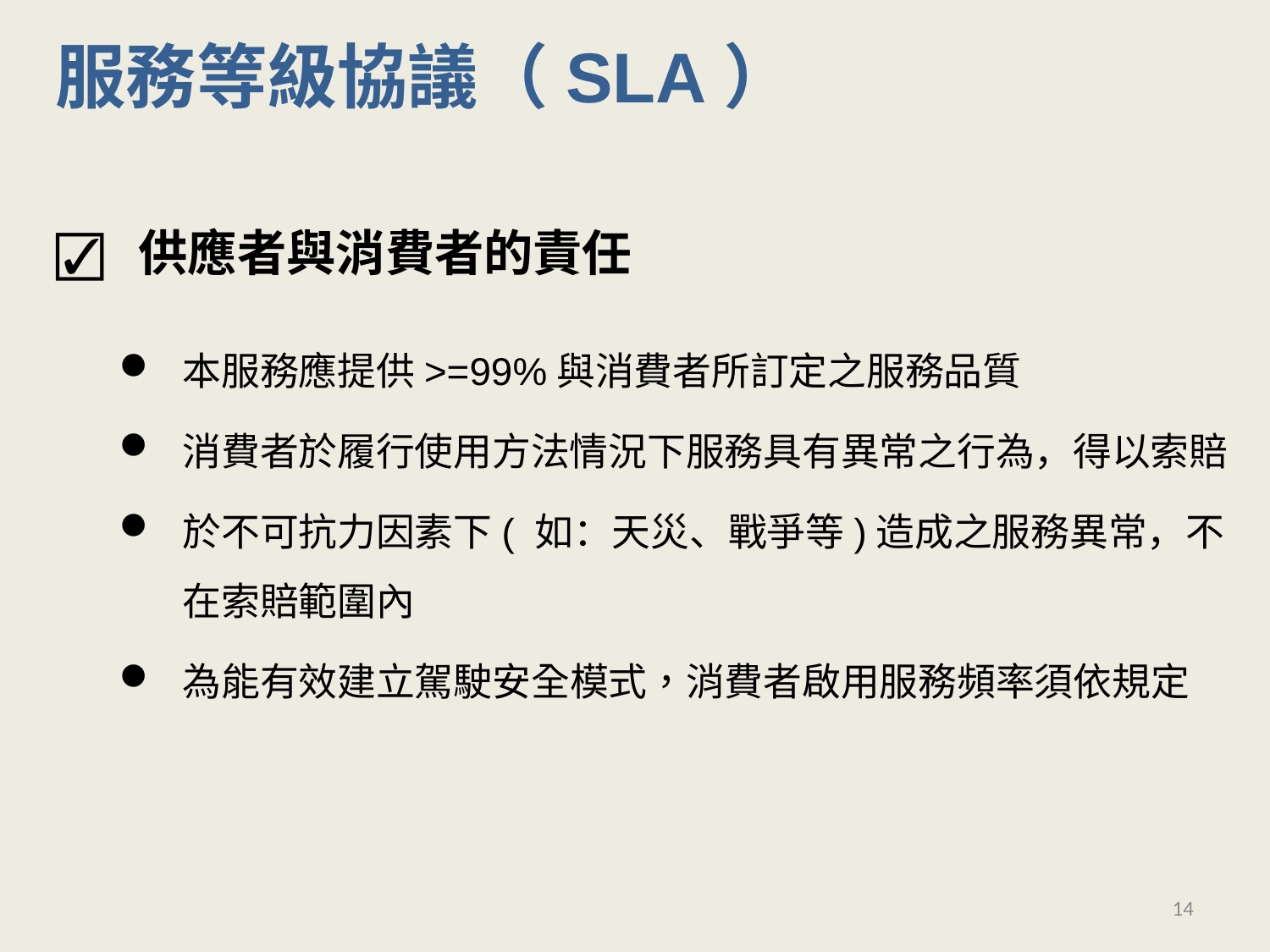

服務等級協議（SLA）
☑️  供應者與消費者的責任
本服務應提供>=99%與消費者所訂定之服務品質
消費者於履行使用方法情況下服務具有異常之行為，得以索賠
於不可抗力因素下( 如：天災、戰爭等)造成之服務異常，不在索賠範圍內
為能有效建立駕駛安全模式，消費者啟用服務頻率須依規定

14